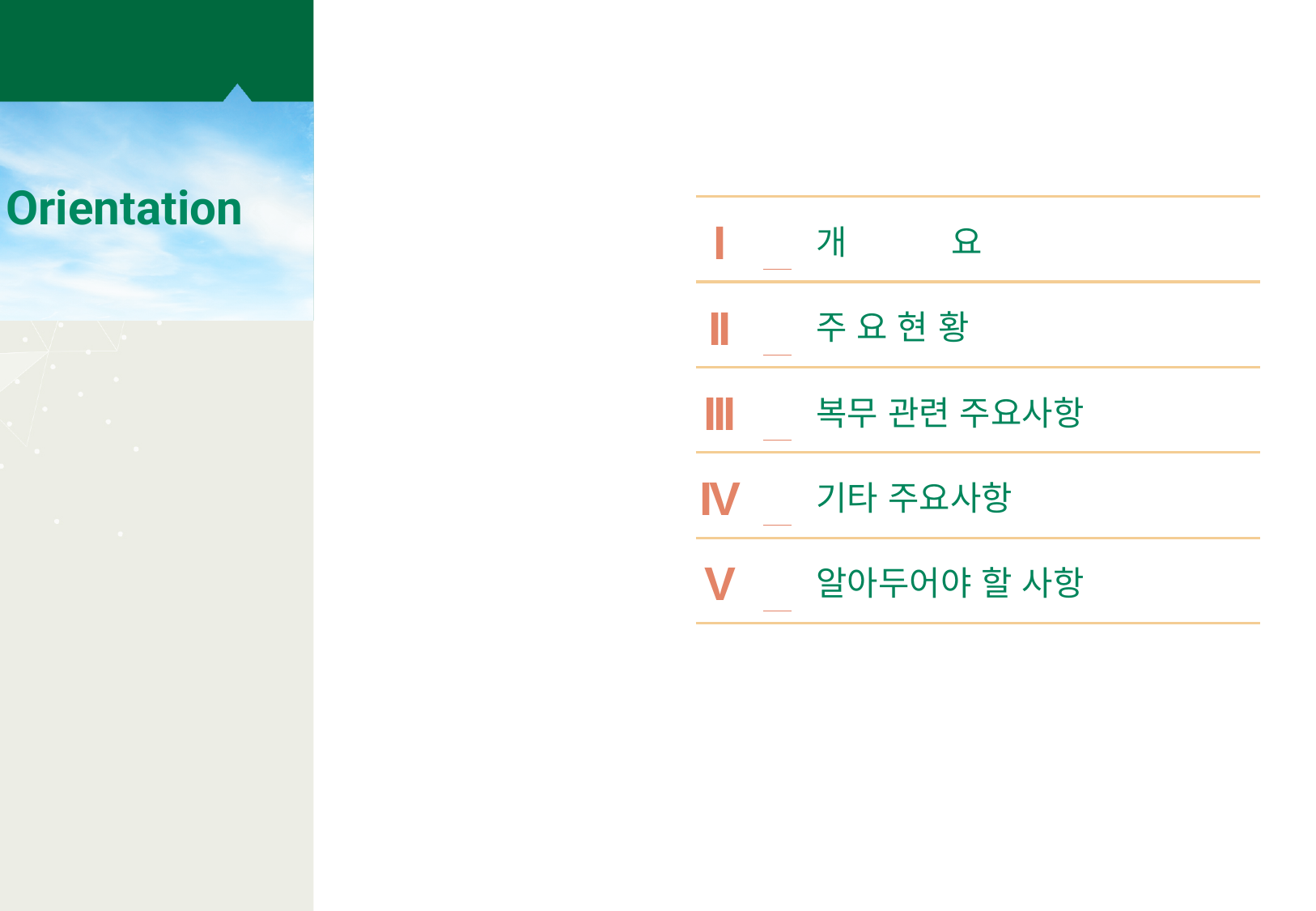

Orientation
I
개           요
II
주 요 현 황
III
복무 관련 주요사항
IV
기타 주요사항
V
알아두어야 할 사항